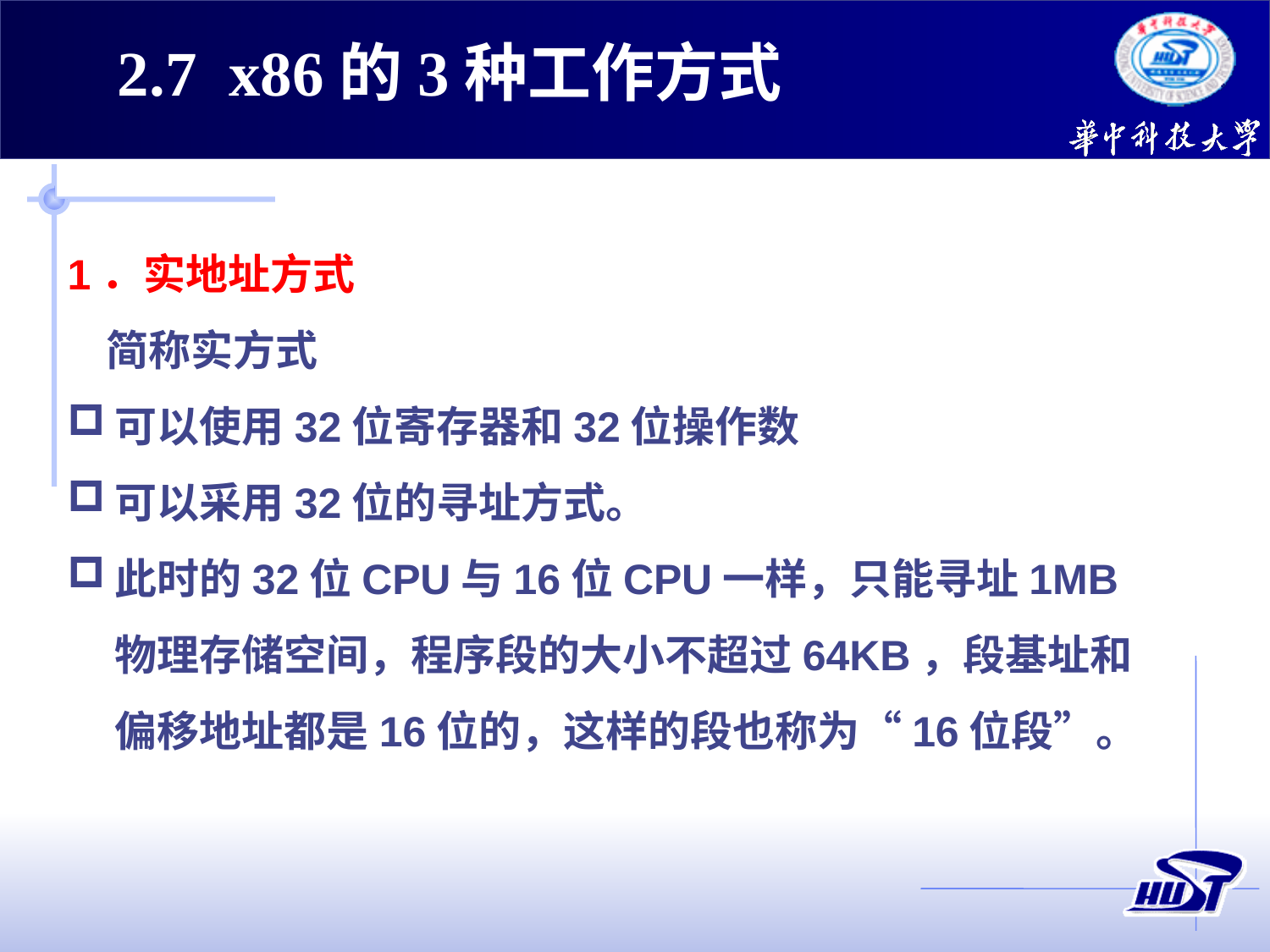

2.7  x86的3种工作方式
1．实地址方式
   简称实方式
可以使用32位寄存器和32位操作数
可以采用32位的寻址方式。
此时的32位CPU与16位CPU一样，只能寻址1MB物理存储空间，程序段的大小不超过64KB，段基址和偏移地址都是16位的，这样的段也称为“16位段”。